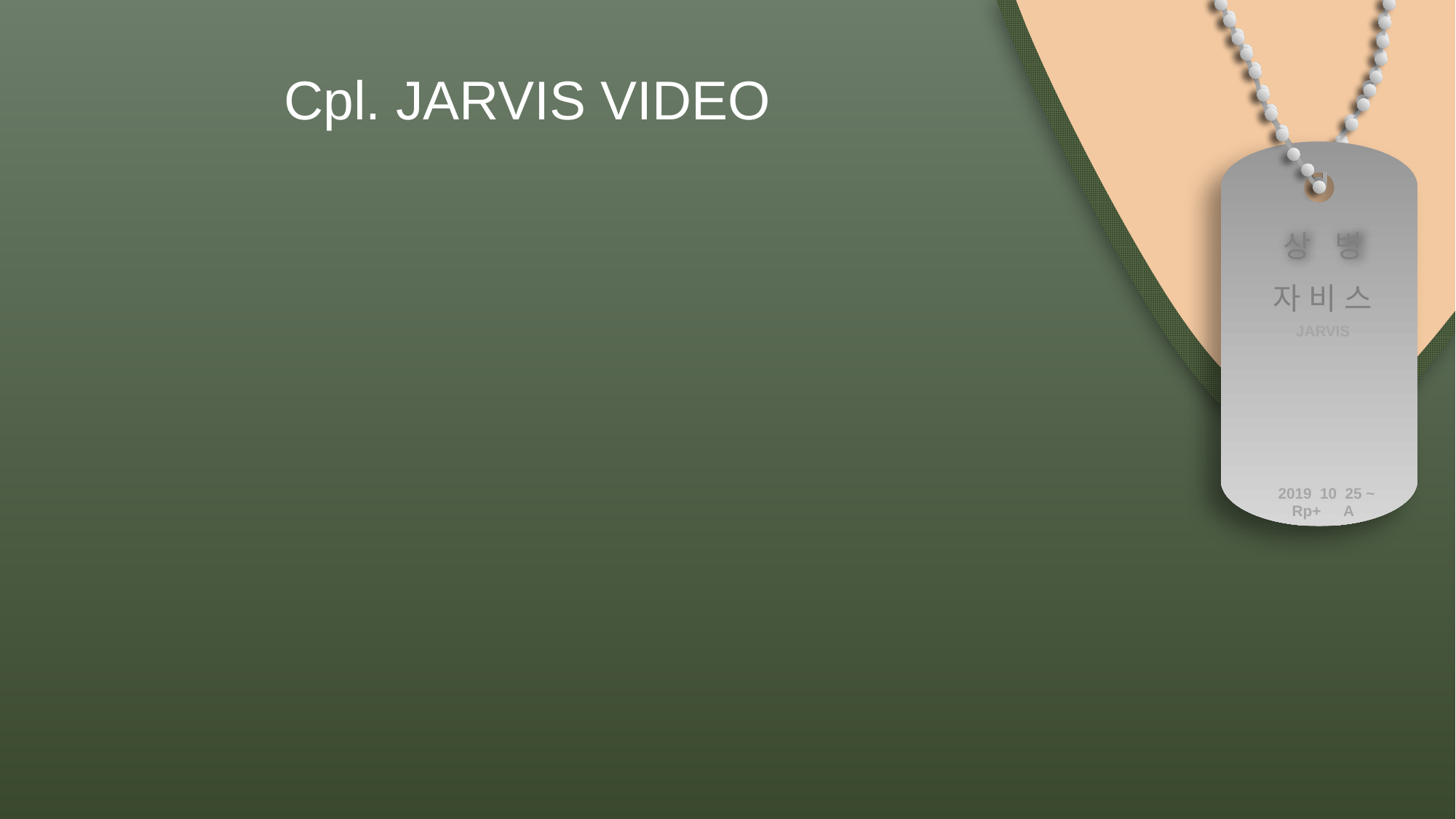

상 병
자비스
JARVIS

2019  10  25 ~
Rp+　A
Cpl. JARVIS VIDEO